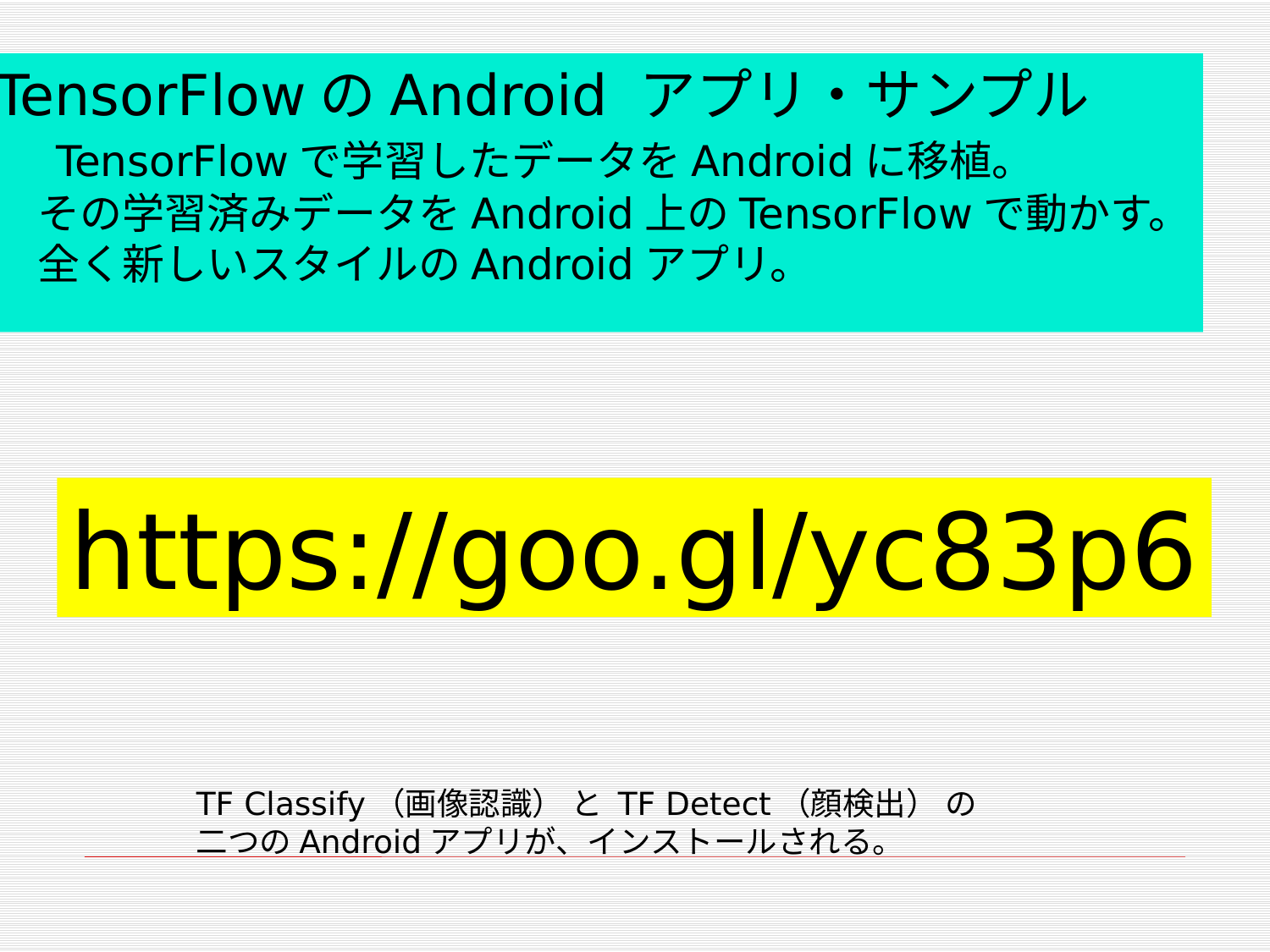

TensorFlowのAndroid アプリ・サンプル
　TensorFlowで学習したデータをAndroidに移植。
　その学習済みデータをAndroid上のTensorFlowで動かす。
　全く新しいスタイルのAndroidアプリ。

https://goo.gl/yc83p6
TF Classify（画像認識） と TF Detect（顔検出） の
二つのAndroidアプリが、インストールされる。